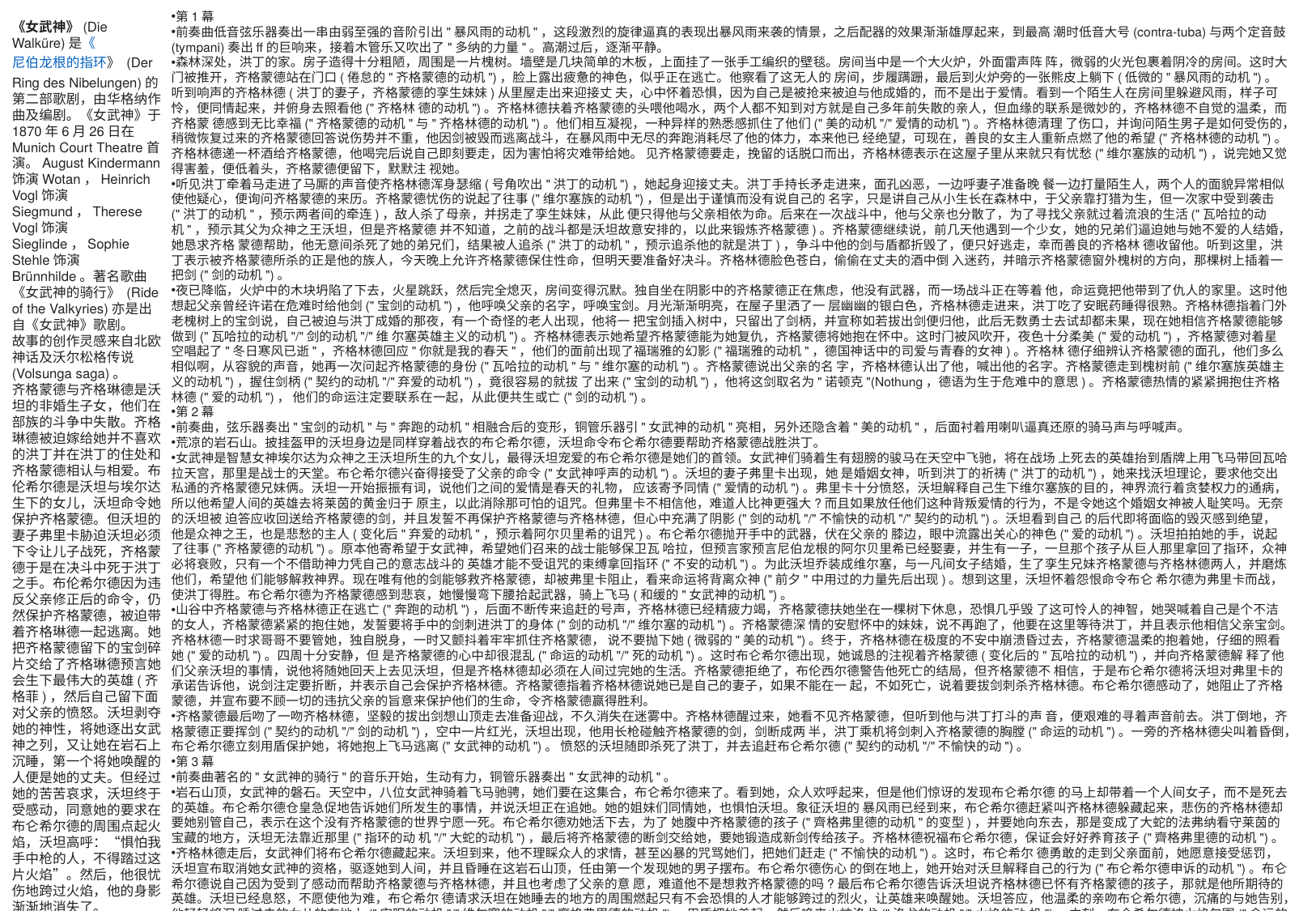

第1幕
前奏曲低音弦乐器奏出一串由弱至强的音阶引出"暴风雨的动机"，这段激烈的旋律逼真的表现出暴风雨来袭的情景，之后配器的效果渐渐雄厚起来，到最高 潮时低音大号(contra-tuba)与两个定音鼓(tympani)奏出ff的巨响来，接着木管乐又吹出了"多纳的力量"。高潮过后，逐渐平静。
森林深处，洪丁的家。房子造得十分粗陋，周围是一片槐树。墙壁是几块简单的木板，上面挂了一张手工编织的壁毯。房间当中是一个大火炉，外面雷声阵 阵，微弱的火光包裹着阴冷的房间。这时大门被推开，齐格蒙德站在门口(倦怠的"齐格蒙德的动机")，脸上露出疲惫的神色，似乎正在逃亡。他察看了这无人的 房间，步履蹒跚，最后到火炉旁的一张熊皮上躺下(低微的"暴风雨的动机")。听到响声的齐格林德(洪丁的妻子，齐格蒙德的孪生妹妹)从里屋走出来迎接丈 夫，心中怀着恐惧，因为自己是被抢来被迫与他成婚的，而不是出于爱情。看到一个陌生人在房间里躲避风雨，样子可怜，便同情起来，并俯身去照看他("齐格林 德的动机")。齐格林德扶着齐格蒙德的头喂他喝水，两个人都不知到对方就是自己多年前失散的亲人，但血缘的联系是微妙的，齐格林德不自觉的温柔，而齐格蒙 德感到无比幸福("齐格蒙德的动机"与"齐格林德的动机")。他们相互凝视，一种异样的熟悉感抓住了他们("美的动机"/"爱情的动机")。齐格林德清理 了伤口，并询问陌生男子是如何受伤的，稍微恢复过来的齐格蒙德回答说伤势并不重，他因剑被毁而逃离战斗，在暴风雨中无尽的奔跑消耗尽了他的体力，本来他已 经绝望，可现在，善良的女主人重新点燃了他的希望("齐格林德的动机")。齐格林德递一杯酒给齐格蒙德，他喝完后说自己即刻要走，因为害怕将灾难带给她。 见齐格蒙德要走，挽留的话脱口而出，齐格林德表示在这屋子里从来就只有忧愁("维尔塞族的动机")，说完她又觉得害羞，便低着头，齐格蒙德便留下，默默注 视她。
听见洪丁牵着马走进了马厮的声音使齐格林德浑身瑟缩(号角吹出"洪丁的动机")，她起身迎接丈夫。洪丁手持长矛走进来，面孔凶恶，一边呼妻子准备晚 餐一边打量陌生人，两个人的面貌异常相似使他疑心，便询问齐格蒙德的来历。齐格蒙德忧伤的说起了往事("维尔塞族的动机")，但是出于谨慎而没有说自己的 名字，只是讲自己从小生长在森林中，于父亲靠打猎为生，但一次家中受到袭击("洪丁的动机"，预示两者间的牵连)，敌人杀了母亲，并拐走了孪生妹妹，从此 便只得他与父亲相依为命。后来在一次战斗中，他与父亲也分散了，为了寻找父亲就过着流浪的生活("瓦哈拉的动机"，预示其父为众神之王沃坦，但是齐格蒙德 并不知道，之前的战斗都是沃坦故意安排的，以此来锻炼齐格蒙德)。齐格蒙德继续说，前几天他遇到一个少女，她的兄弟们逼迫她与她不爱的人结婚，她恳求齐格 蒙德帮助，他无意间杀死了她的弟兄们，结果被人追杀("洪丁的动机"，预示追杀他的就是洪丁)，争斗中他的剑与盾都折毁了，便只好逃走，幸而善良的齐格林 德收留他。听到这里，洪丁表示被齐格蒙德所杀的正是他的族人，今天晚上允许齐格蒙德保住性命，但明天要准备好决斗。齐格林德脸色苍白，偷偷在丈夫的酒中倒 入迷药，并暗示齐格蒙德窗外槐树的方向，那棵树上插着一把剑("剑的动机")。
夜已降临，火炉中的木块坍陷了下去，火星跳跃，然后完全熄灭，房间变得沉默。独自坐在阴影中的齐格蒙德正在焦虑，他没有武器，而一场战斗正在等着 他，命运竟把他带到了仇人的家里。这时他想起父亲曾经许诺在危难时给他剑("宝剑的动机")，他呼唤父亲的名字，呼唤宝剑。月光渐渐明亮，在屋子里洒了一 层幽幽的银白色，齐格林德走进来，洪丁吃了安眠药睡得很熟。齐格林德指着门外老槐树上的宝剑说，自己被迫与洪丁成婚的那夜，有一个奇怪的老人出现，他将一 把宝剑插入树中，只留出了剑柄，并宣称如若拔出剑便归他，此后无数勇士去试却都未果，现在她相信齐格蒙德能够做到("瓦哈拉的动机"/"剑的动机"/"维 尔塞英雄主义的动机")。齐格林德表示她希望齐格蒙德能为她复仇，齐格蒙德将她抱在怀中。这时门被风吹开，夜色十分柔美("爱的动机")，齐格蒙德对着星 空唱起了"冬日寒风已逝"，齐格林德回应"你就是我的春天"，他们的面前出现了福瑞雅的幻影("福瑞雅的动机"，德国神话中的司爱与青春的女神)。齐格林 德仔细辨认齐格蒙德的面孔，他们多么相似啊，从容貌的声音，她再一次问起齐格蒙德的身份("瓦哈拉的动机"与"维尔塞的动机")。齐格蒙德说出父亲的名 字，齐格林德认出了他，喊出他的名字。齐格蒙德走到槐树前("维尔塞族英雄主义的动机")，握住剑柄("契约的动机"/"弃爱的动机")，竟很容易的就拔 了出来("宝剑的动机")，他将这剑取名为"诺顿克"(Nothung，德语为生于危难中的意思)。齐格蒙德热情的紧紧拥抱住齐格林德("爱的动机")， 他们的命运注定要联系在一起，从此便共生或亡("剑的动机")。
第2幕
前奏曲，弦乐器奏出"宝剑的动机"与"奔跑的动机"相融合后的变形，铜管乐器引"女武神的动机"亮相，另外还隐含着"美的动机"，后面衬着用喇叭逼真还原的骑马声与呼喊声。
荒凉的岩石山。披挂盔甲的沃坦身边是同样穿着战衣的布仑希尔德，沃坦命令布仑希尔德要帮助齐格蒙德战胜洪丁。
女武神是智慧女神埃尔达为众神之王沃坦所生的九个女儿，最得沃坦宠爱的布仑希尔德是她们的首领。女武神们骑着生有翅膀的骏马在天空中飞驰，将在战场 上死去的英雄抬到盾牌上用飞马带回瓦哈拉天宫，那里是战士的天堂。布仑希尔德兴奋得接受了父亲的命令("女武神呼声的动机")。沃坦的妻子弗里卡出现，她 是婚姻女神，听到洪丁的祈祷("洪丁的动机")，她来找沃坦理论，要求他交出私通的齐格蒙德兄妹俩。沃坦一开始振振有词，说他们之间的爱情是春天的礼物， 应该寄予同情("爱情的动机")。弗里卡十分愤怒，沃坦解释自己生下维尔塞族的目的，神界流行着贪婪权力的通病，所以他希望人间的英雄去将莱茵的黄金归于 原主，以此消除那可怕的诅咒。但弗里卡不相信他，难道人比神更强大?而且如果放任他们这种背叛爱情的行为，不是令她这个婚姻女神被人耻笑吗。无奈的沃坦被 迫答应收回送给齐格蒙德的剑，并且发誓不再保护齐格蒙德与齐格林德，但心中充满了阴影("剑的动机"/"不愉快的动机"/"契约的动机")。沃坦看到自己 的后代即将面临的毁灭感到绝望，他是众神之王，也是悲愁的主人(变化后"弃爱的动机"，预示着阿尔贝里希的诅咒)。布仑希尔德抛开手中的武器，伏在父亲的 膝边，眼中流露出关心的神色("爱的动机")。沃坦拍拍她的手，说起了往事("齐格蒙德的动机")。原本他寄希望于女武神，希望她们召来的战士能够保卫瓦 哈拉，但预言家预言尼伯龙根的阿尔贝里希已经娶妻，并生有一子，一旦那个孩子从巨人那里拿回了指环，众神必将衰败，只有一个不借助神力凭自己的意志战斗的 英雄才能不受诅咒的束缚拿回指环("不安的动机")。为此沃坦乔装成维尔塞，与一凡间女子结婚，生了孪生兄妹齐格蒙德与齐格林德两人，并磨炼他们，希望他 们能够解救神界。现在唯有他的剑能够救齐格蒙德，却被弗里卡阻止，看来命运将背离众神("前夕"中用过的力量先后出现)。想到这里，沃坦怀着怨恨命令布仑 希尔德为弗里卡而战，使洪丁得胜。布仑希尔德为齐格蒙德感到悲哀，她慢慢弯下腰拾起武器，骑上飞马(和缓的"女武神的动机")。
山谷中齐格蒙德与齐格林德正在逃亡("奔跑的动机")，后面不断传来追赶的号声，齐格林德已经精疲力竭，齐格蒙德扶她坐在一棵树下休息，恐惧几乎毁 了这可怜人的神智，她哭喊着自己是个不洁的女人，齐格蒙德紧紧的抱住她，发誓要将手中的剑刺进洪丁的身体("剑的动机"/"维尔塞的动机")。齐格蒙德深 情的安慰怀中的妹妹，说不再跑了，他要在这里等待洪丁，并且表示他相信父亲宝剑。齐格林德一时求哥哥不要管她，独自脱身，一时又颤抖着牢牢抓住齐格蒙德， 说不要抛下她(微弱的"美的动机")。终于，齐格林德在极度的不安中崩溃昏过去，齐格蒙德温柔的抱着她，仔细的照看她("爱的动机")。四周十分安静，但 是齐格蒙德的心中却很混乱("命运的动机"/"死的动机")。这时布仑希尔德出现，她诚恳的注视着齐格蒙德(变化后的"瓦哈拉的动机")，并向齐格蒙德解 释了他们父亲沃坦的事情，说他将随她回天上去见沃坦，但是齐格林德却必须在人间过完她的生活。齐格蒙德拒绝了，布伦西尔德警告他死亡的结局，但齐格蒙德不 相信，于是布仑希尔德将沃坦对弗里卡的承诺告诉他，说剑注定要折断，并表示自己会保护齐格林德。齐格蒙德指着齐格林德说她已是自己的妻子，如果不能在一 起，不如死亡，说着要拔剑刺杀齐格林德。布仑希尔德感动了，她阻止了齐格蒙德，并宣布要不顾一切的违抗父亲的旨意来保护他们的生命，令齐格蒙德赢得胜利。
齐格蒙德最后吻了一吻齐格林德，坚毅的拔出剑想山顶走去准备迎战，不久消失在迷雾中。齐格林德醒过来，她看不见齐格蒙德，但听到他与洪丁打斗的声 音，便艰难的寻着声音前去。洪丁倒地，齐格蒙德正要挥剑("契约的动机"/"剑的动机")，空中一片红光，沃坦出现，他用长枪碰触齐格蒙德的剑，剑断成两 半，洪丁乘机将剑刺入齐格蒙德的胸膛("命运的动机")。一旁的齐格林德尖叫着昏倒，布仑希尔德立刻用盾保护她，将她抱上飞马逃离("女武神的动机")。 愤怒的沃坦随即杀死了洪丁，并去追赶布仑希尔德("契约的动机"/"不愉快的动")。
第3幕
前奏曲著名的"女武神的骑行"的音乐开始，生动有力，铜管乐器奏出"女武神的动机"。
岩石山顶，女武神的磐石。天空中，八位女武神骑着飞马驰骋，她们要在这集合，布仑希尔德来了。看到她，众人欢呼起来，但是他们惊讶的发现布仑希尔德 的马上却带着一个人间女子，而不是死去的英雄。布仑希尔德仓皇急促地告诉她们所发生的事情，并说沃坦正在追她。她的姐妹们同情她，也惧怕沃坦。象征沃坦的 暴风雨已经到来，布仑希尔德赶紧叫齐格林德躲藏起来，悲伤的齐格林德却要她别管自己，表示在这个没有齐格蒙德的世界宁愿一死。布仑希尔德劝她活下去，为了 她腹中齐格蒙德的孩子("齊格弗里德的动机"的变型)，并要她向东去，那是变成了大蛇的法弗纳看守莱茵的宝藏的地方，沃坦无法靠近那里("指环的动 机"/"大蛇的动机")，最后将齐格蒙德的断剑交给她，要她锻造成新剑传给孩子。齐格林德祝福布仑希尔德，保证会好好养育孩子("齊格弗里德的动机")。
齐格林德走后，女武神们将布仑希尔德藏起来。沃坦到来，他不理睬众人的求情，甚至凶暴的咒骂她们，把她们赶走("不愉快的动机")。这时，布仑希尔 德勇敢的走到父亲面前，她愿意接受惩罚，沃坦宣布取消她女武神的资格，驱逐她到人间，并且昏睡在这岩石山顶，任由第一个发现她的男子摆布。布仑希尔德伤心 的倒在地上，她开始对沃旦解释自己的行为("布仑希尔德申诉的动机")。布仑希尔德说自己因为受到了感动而帮助齐格蒙德与齐格林德，并且也考虑了父亲的意 愿，难道他不是想救齐格蒙德的吗?最后布仑希尔德告诉沃坦说齐格林德已怀有齐格蒙德的孩子，那就是他所期待的英雄。沃坦已经息怒，不愿使他为难，布仑希尔 德请求沃坦在她睡去的地方的周围燃起只有不会恐惧的人才能够跨过的烈火，让英雄来唤醒她。沃坦答应，他温柔的亲吻布仑希尔德，沉痛的与她告别，他轻轻将沉 睡过去的女儿放在地上("安眠的动机"/"维尔塞的动机"/"齊格弗里德的动机")，用盾把她盖起，然后唤来火神洛戈("洛戈的动机"/"火焰的动 机")，立刻，布仑希尔德被火焰包围("命运的动机")。
《女武神》(Die Walküre)是《尼伯龙根的指环》 (Der Ring des Nibelungen)的第二部歌剧，由华格纳作曲及编剧。《女武神》于1870年6月26日在Munich Court Theatre首演。August Kindermann饰演Wotan，Heinrich Vogl饰演Siegmund，Therese Vogl饰演Sieglinde，Sophie Stehle饰演Brünnhilde。著名歌曲《女武神的骑行》 (Ride of the Valkyries)亦是出自《女武神》歌剧。
故事的创作灵感来自北欧神话及沃尔松格传说 (Volsunga saga)。
齐格蒙德与齐格琳德是沃坦的非婚生子女，他们在部族的斗争中失散。齐格琳德被迫嫁给她并不喜欢的洪丁并在洪丁的住处和齐格蒙德相认与相爱。布伦希尔德是沃坦与埃尔达 生下的女儿，沃坦命令她保护齐格蒙德。但沃坦的妻子弗里卡胁迫沃坦必须下令让儿子战死，齐格蒙德于是在决斗中死于洪丁 之手。布伦希尔德因为违反父亲修正后的命令，仍然保护齐格蒙德，被迫带着齐格琳德一起逃离。她把齐格蒙德留下的宝剑碎片交给了齐格琳德预言她会生下最伟大的英雄(齐格菲)，然后自己留下面对父亲的愤怒。沃坦剥夺她的神性，将她逐出女武神之列，又让她在岩石上沉睡，第一个将她唤醒的人便是她的丈夫。但经过她的苦苦哀求，沃坦终于受感动，同意她的要求在布仑希尔德的周围点起火焰，沃坦高呼：“惧怕我手中枪的人，不得踏过这片火焰”。然后，他很忧伤地跨过火焰，他的身影渐渐地消失了。